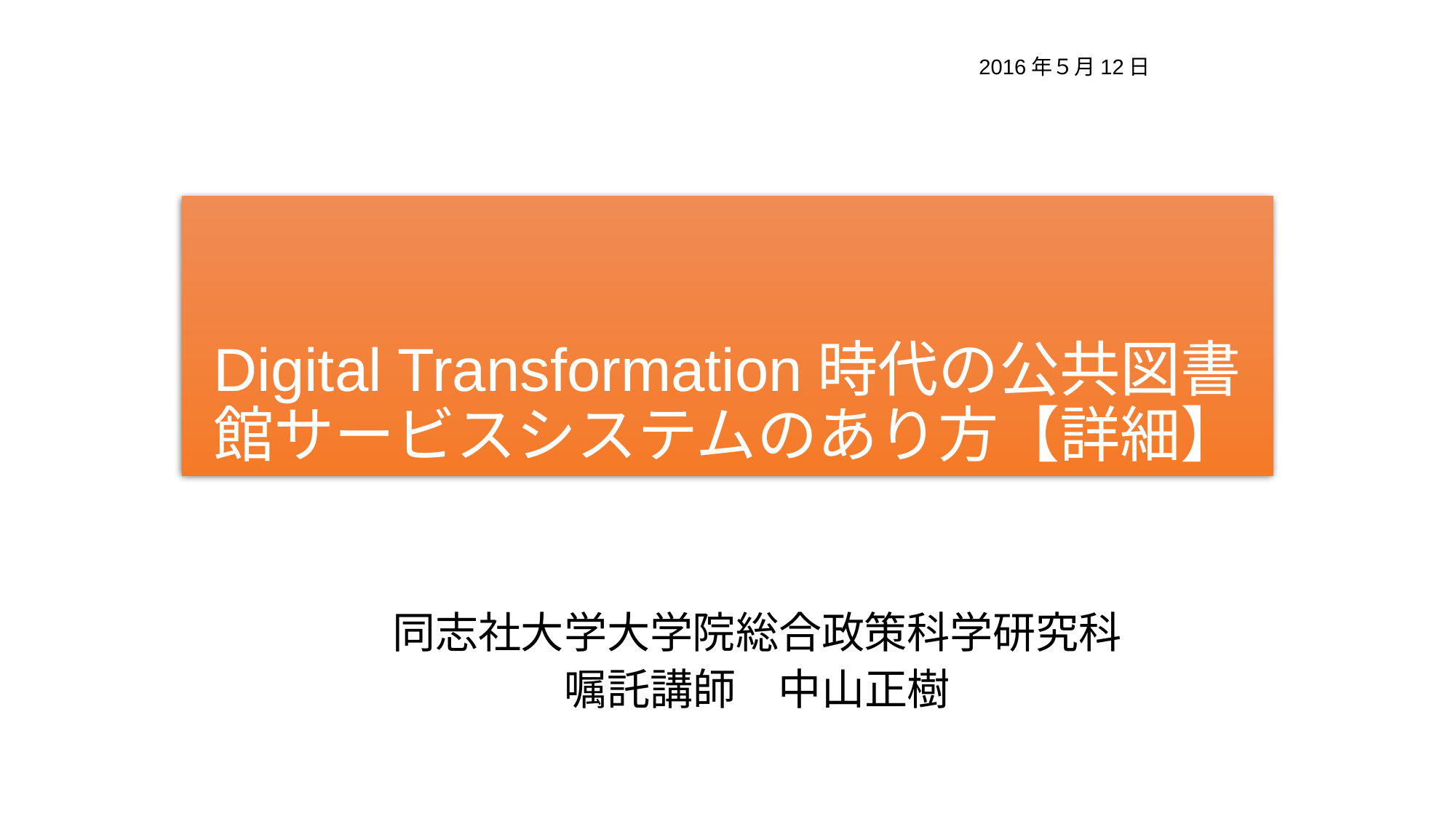

2016年５月12日
# Digital Transformation時代の公共図書館サービスシステムのあり方【詳細】
同志社大学大学院総合政策科学研究科
嘱託講師　中山正樹